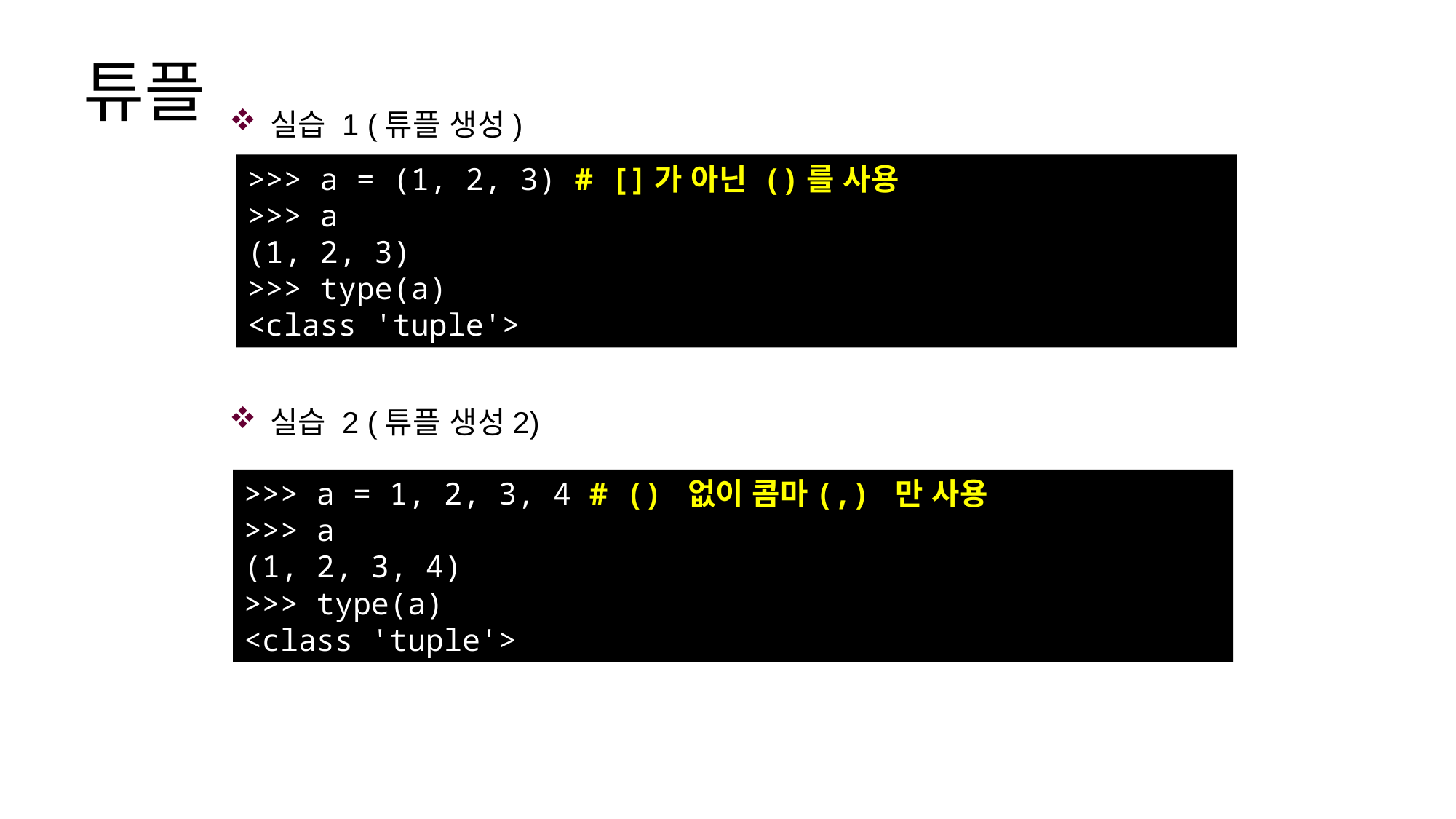

# 튜플
실습 1 (튜플 생성)

실습 2 (튜플 생성2)

>>> a = (1, 2, 3) # []가 아닌 ()를 사용
>>> a
(1, 2, 3)
>>> type(a)
<class 'tuple'>
>>> a = 1, 2, 3, 4 # () 없이 콤마(,) 만 사용
>>> a
(1, 2, 3, 4)
>>> type(a)
<class 'tuple'>